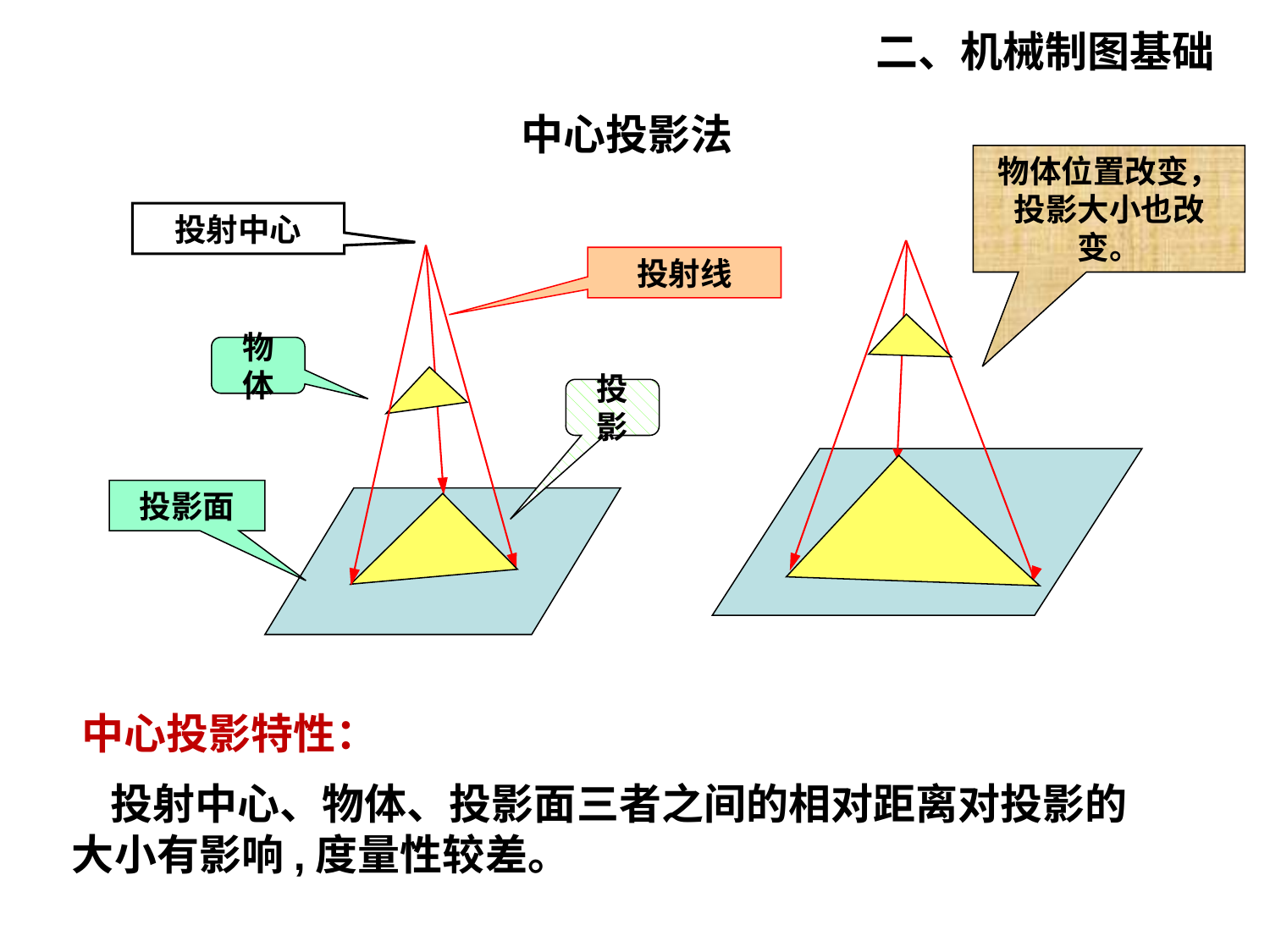

二、机械制图基础
中心投影法
物体位置改变，投影大小也改变。
投射中心

投射线
物体
投影

投影面

中心投影特性：
   投射中心、物体、投影面三者之间的相对距离对投影的大小有影响,度量性较差。